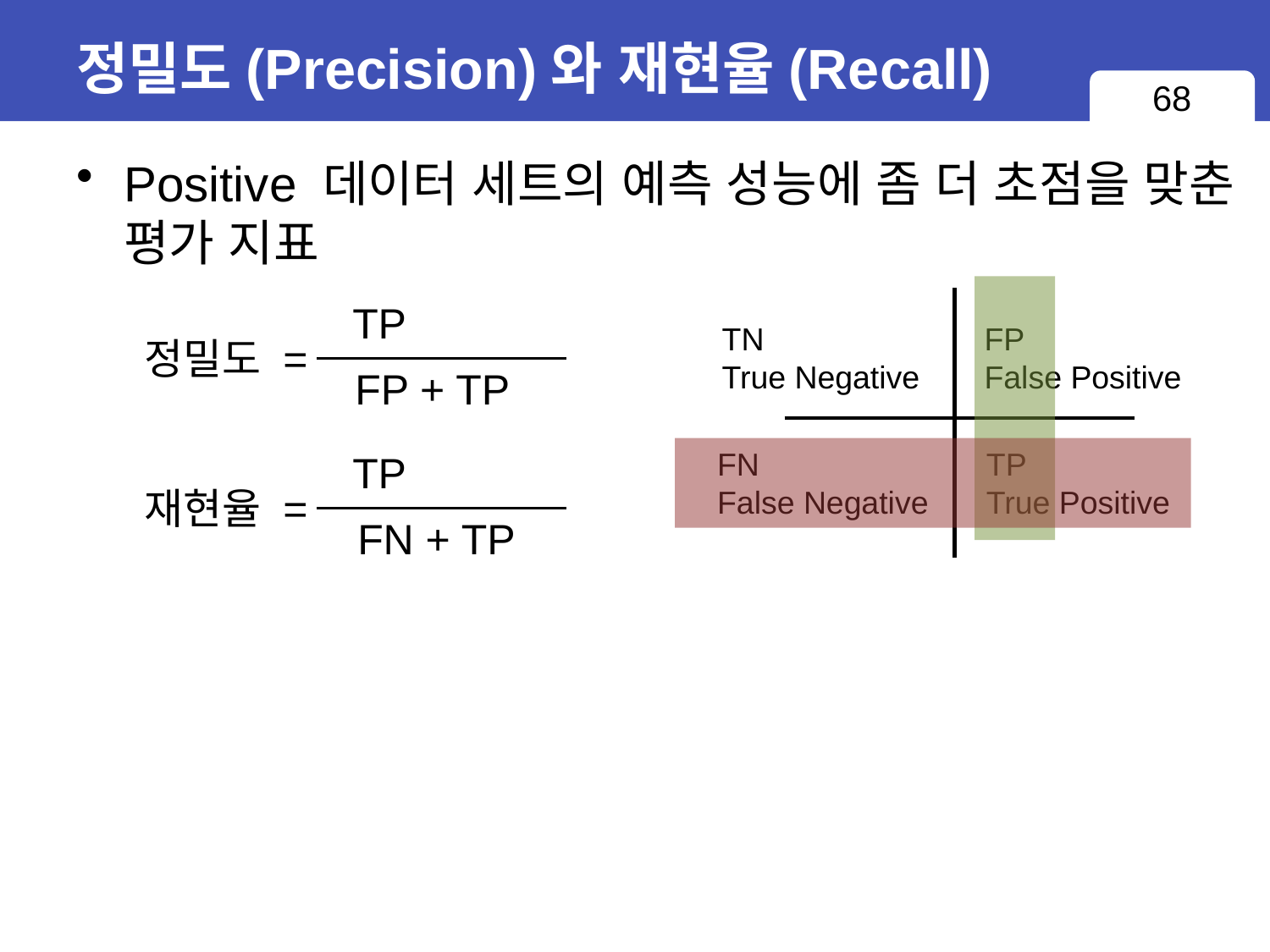

# 정밀도(Precision)와 재현율(Recall)
68
Positive 데이터 세트의 예측 성능에 좀 더 초점을 맞춘 평가 지표

TP
TN
True Negative
FP
False Positive
정밀도 =
FP + TP

FN
False Negative
TP
True Positive
TP
재현율 =
FN + TP